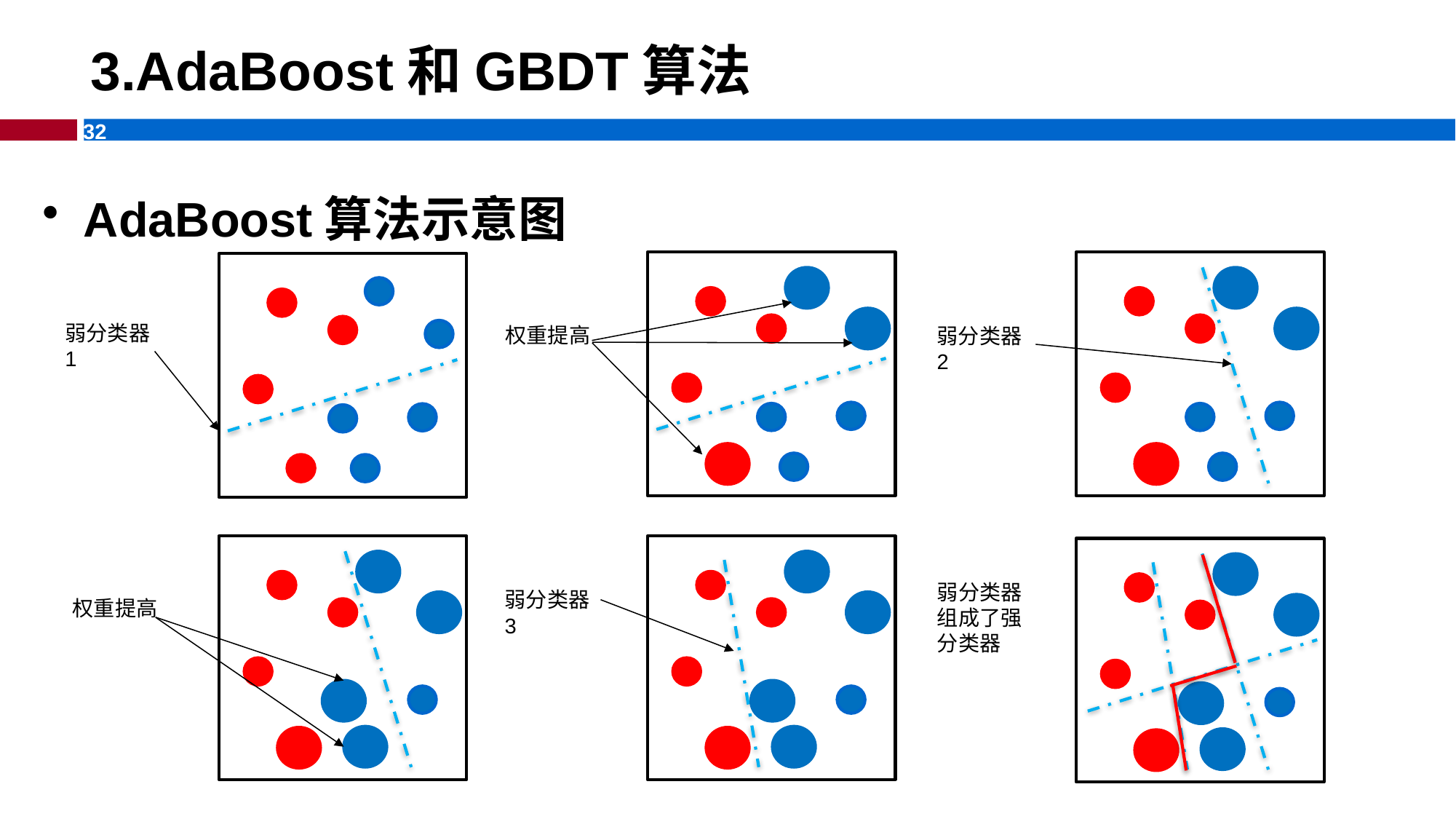

3.AdaBoost和GBDT算法
AdaBoost算法示意图

弱分类器1

权重提高
弱分类器2

弱分类器组成了强分类器

弱分类器3
权重提高